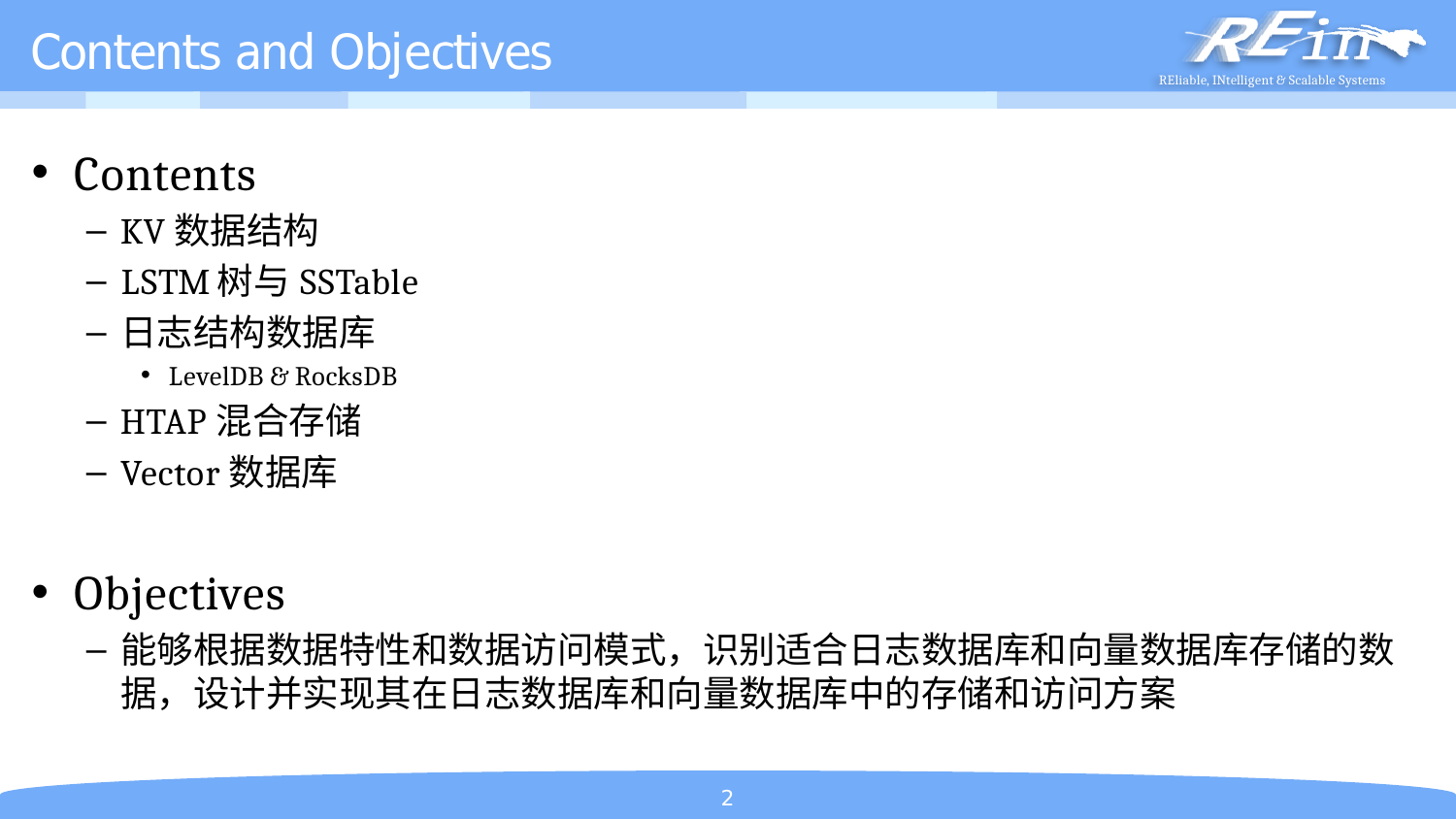

# Contents and Objectives
Contents
KV数据结构
LSTM树与SSTable
日志结构数据库
LevelDB & RocksDB
HTAP混合存储
Vector数据库

Objectives
能够根据数据特性和数据访问模式，识别适合日志数据库和向量数据库存储的数据，设计并实现其在日志数据库和向量数据库中的存储和访问方案

2